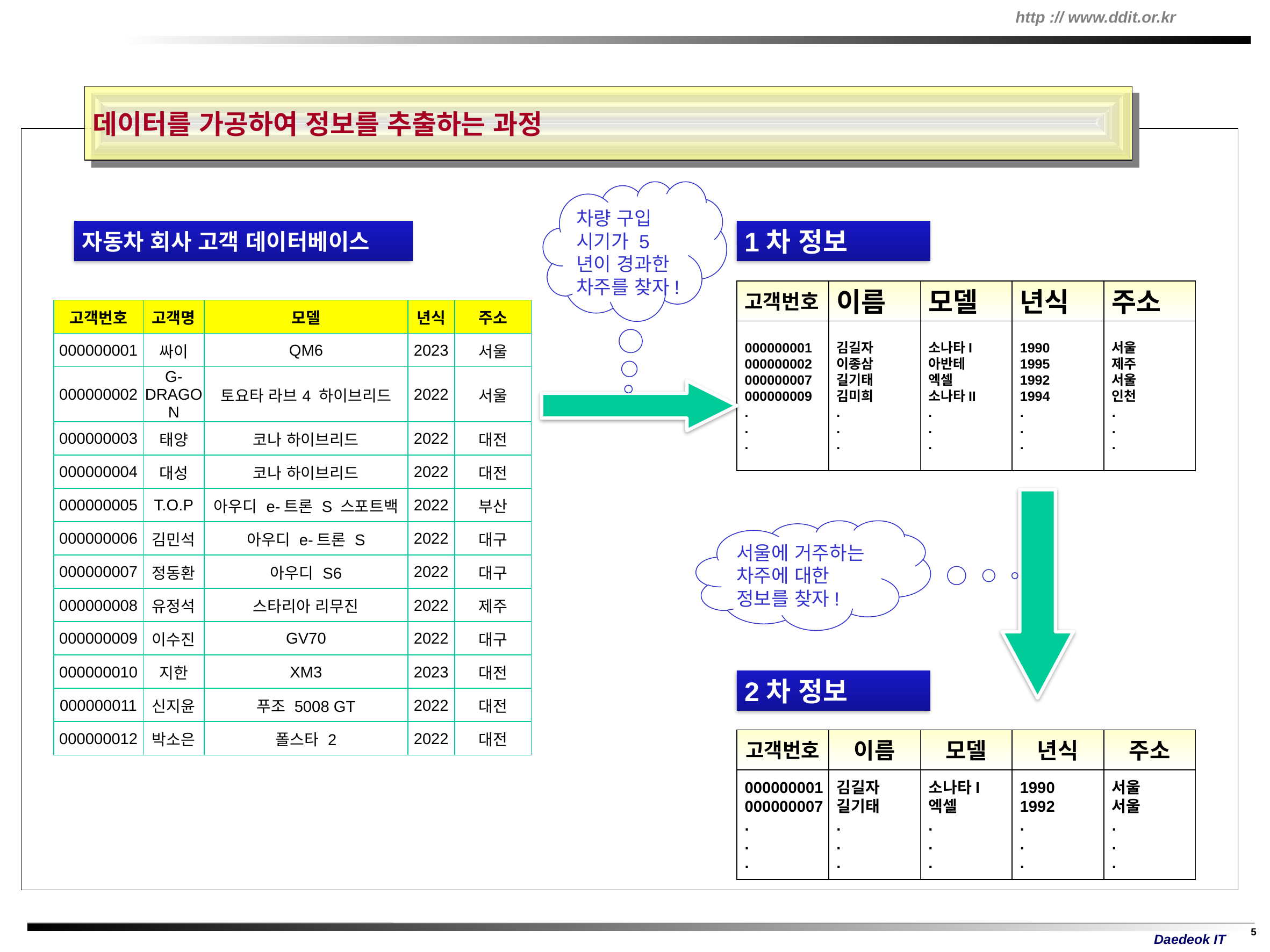

데이터를 가공하여 정보를 추출하는 과정

차량 구입
시기가 5년이 경과한 차주를 찾자!
자동차 회사 고객 데이터베이스
1차 정보
고객번호
이름
모델
년식
주소
000000001
000000002
000000007
000000009
.
.
.
김길자
이종삼
길기태
김미희
.
.
.
소나타I
아반테
엑셀
소나타II
.
.
.
1990
1995
1992
1994
.
.
.
서울
제주
서울
인천
.
.
.

서울에 거주하는 차주에 대한 정보를 찾자!
2차 정보
고객번호
이름
모델
년식
주소
000000001
000000007
.
.
.
김길자
길기태
.
.
.
소나타I
엑셀
.
.
.
1990
1992
.
.
.
서울
서울
.
.
.
| 고객번호 | 고객명 | 모델 | 년식 | 주소 |
| --- | --- | --- | --- | --- |
| 000000001 | 싸이 | QM6 | 2023 | 서울 |
| 000000002 | G-DRAGON | 토요타 라브4 하이브리드 | 2022 | 서울 |
| 000000003 | 태양 | 코나 하이브리드 | 2022 | 대전 |
| 000000004 | 대성 | 코나 하이브리드 | 2022 | 대전 |
| 000000005 | T.O.P | 아우디 e-트론 S 스포트백 | 2022 | 부산 |
| 000000006 | 김민석 | 아우디 e-트론 S | 2022 | 대구 |
| 000000007 | 정동환 | 아우디 S6 | 2022 | 대구 |
| 000000008 | 유정석 | 스타리아 리무진 | 2022 | 제주 |
| 000000009 | 이수진 | GV70 | 2022 | 대구 |
| 000000010 | 지한 | XM3 | 2023 | 대전 |
| 000000011 | 신지윤 | 푸조 5008 GT | 2022 | 대전 |
| 000000012 | 박소은 | 폴스타 2 | 2022 | 대전 |